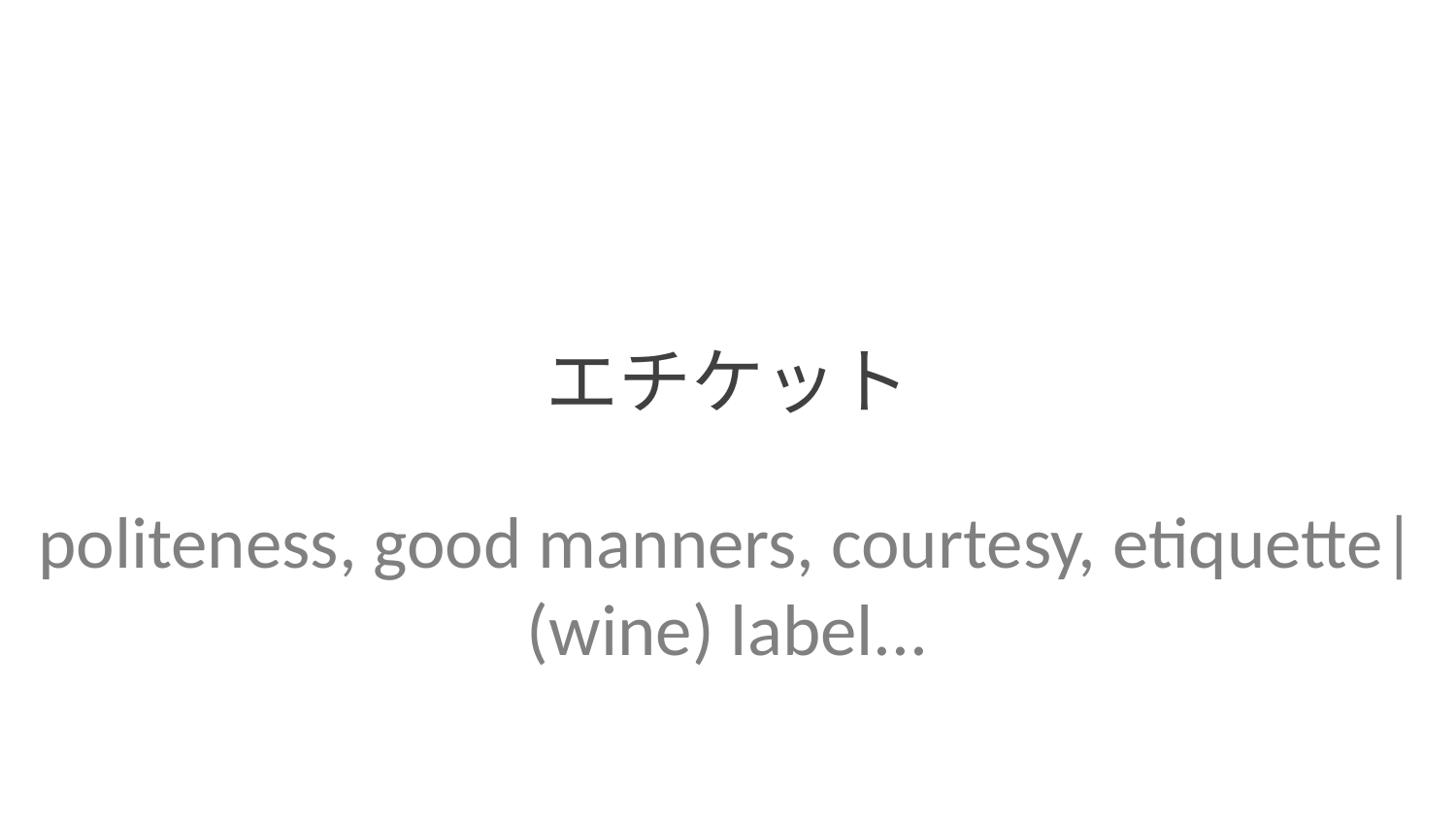

エチケット
politeness, good manners, courtesy, etiquette| (wine) label...